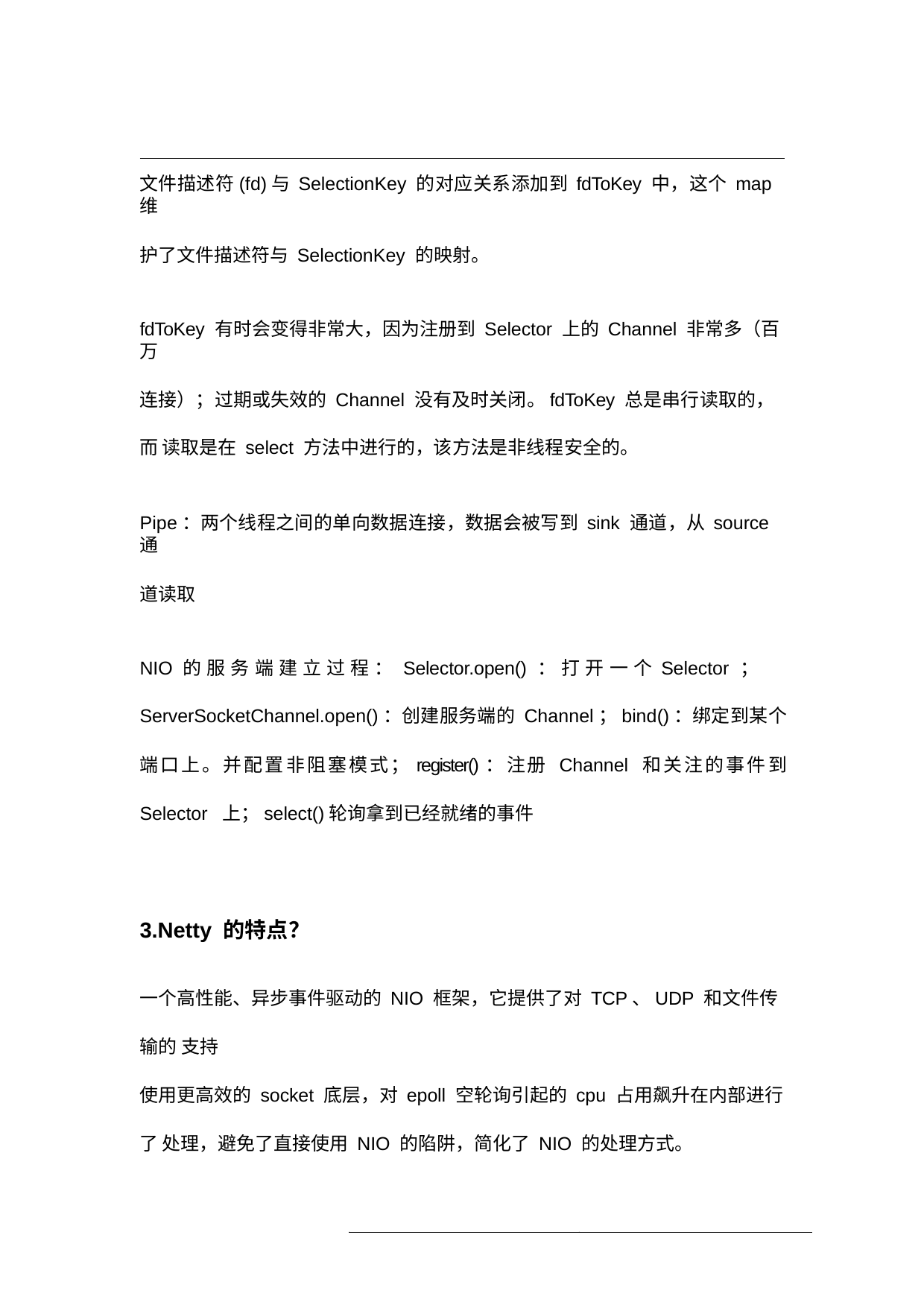

文件描述符(fd)与 SelectionKey 的对应关系添加到 fdToKey 中，这个 map 维

护了文件描述符与 SelectionKey 的映射。
fdToKey 有时会变得非常大，因为注册到 Selector 上的 Channel 非常多（百万
连接）；过期或失效的 Channel 没有及时关闭。fdToKey 总是串行读取的，而 读取是在 select 方法中进行的，该方法是非线程安全的。
Pipe：两个线程之间的单向数据连接，数据会被写到 sink 通道，从 source 通

道读取
NIO 的 服 务 端 建 立 过 程 ： Selector.open() ： 打 开 一 个 Selector ；
ServerSocketChannel.open()：创建服务端的 Channel；bind()：绑定到某个 端口上。并配置非阻塞模式；register()：注册 Channel 和关注的事件到 Selector  上；select()轮询拿到已经就绪的事件
3.Netty 的特点？
一个高性能、异步事件驱动的 NIO 框架，它提供了对 TCP、UDP 和文件传输的 支持
使用更高效的socket 底层，对 epoll 空轮询引起的 cpu 占用飙升在内部进行了 处理，避免了直接使用 NIO 的陷阱，简化了 NIO 的处理方式。